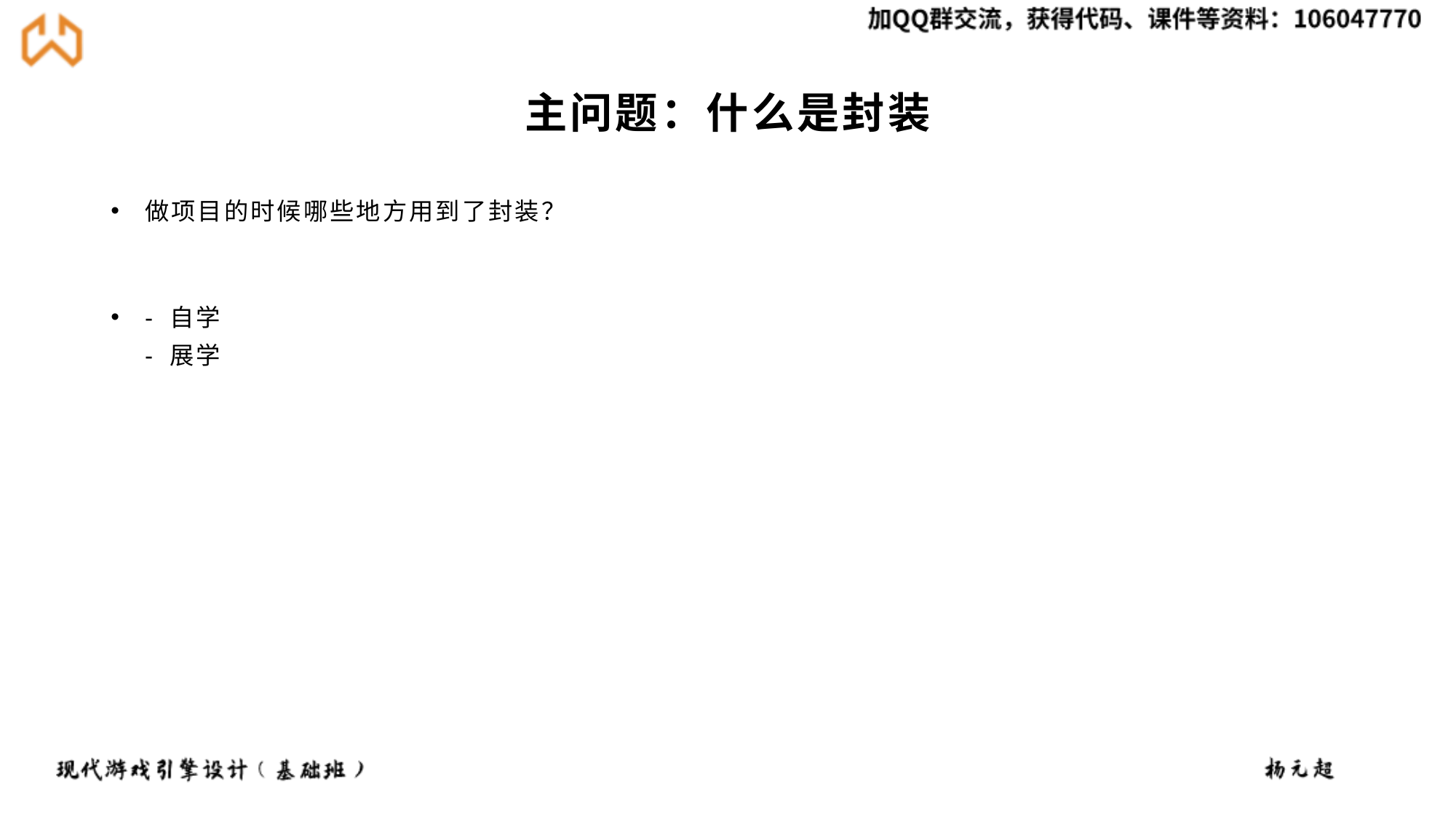

# 主问题：什么是封装
做项目的时候哪些地方用到了封装？

- 自学
- 展学